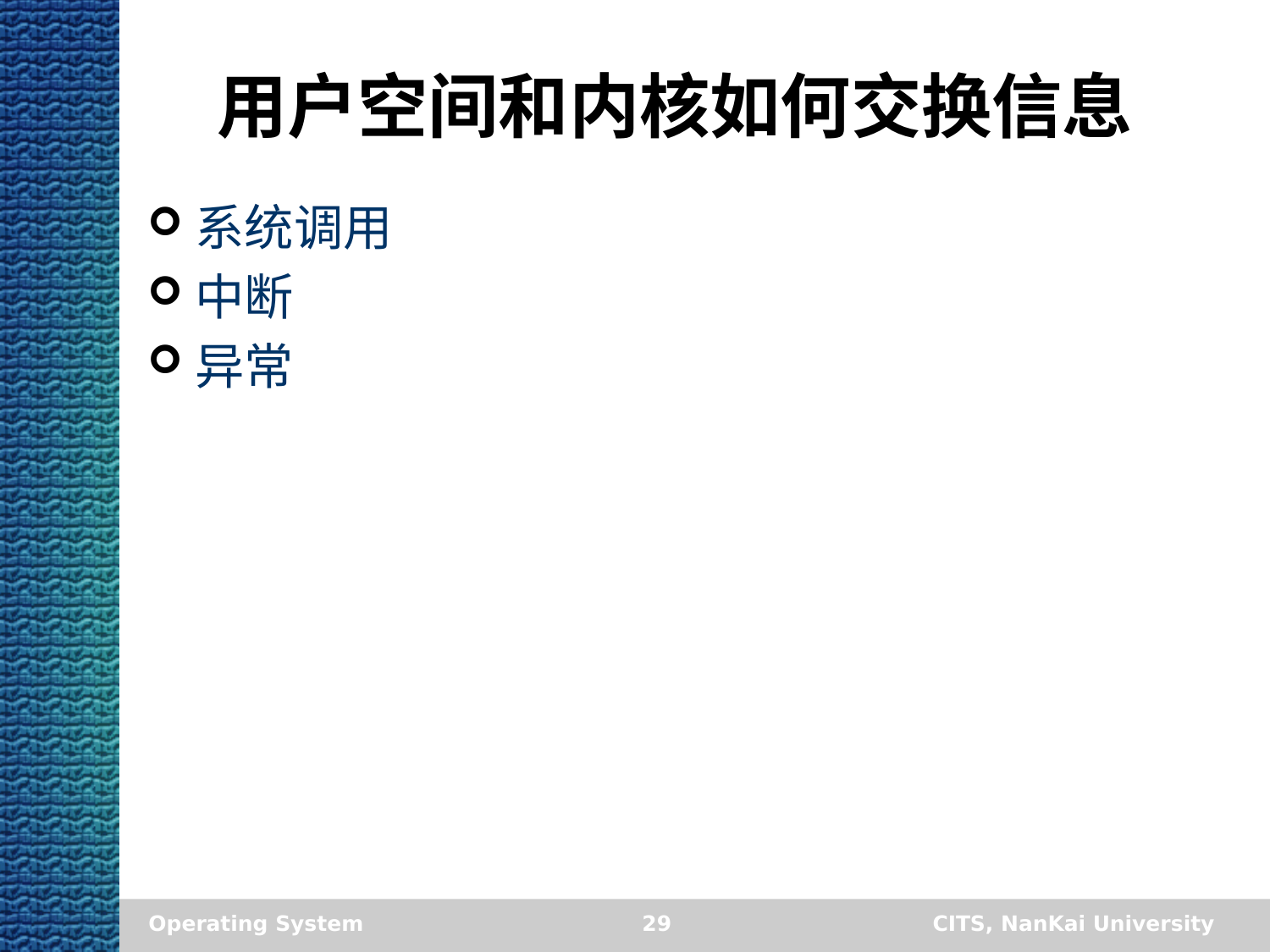

# 用户空间和内核如何交换信息
系统调用
中断
异常
Operating System
29
CITS, NanKai University